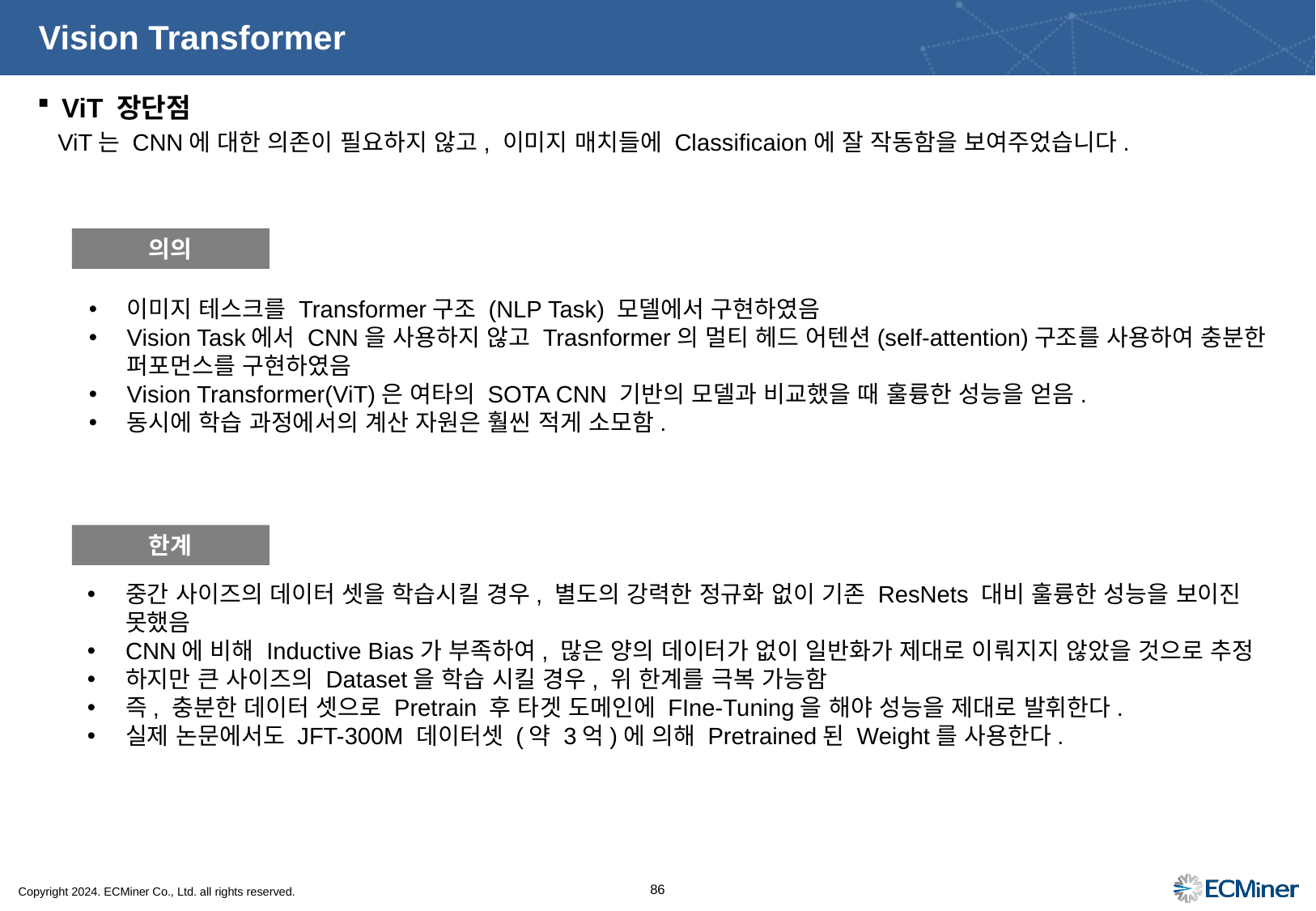

# Vision Transformer

ViT 장단점
ViT는 CNN에 대한 의존이 필요하지 않고, 이미지 매치들에 Classificaion에 잘 작동함을 보여주었습니다.
의의
이미지 테스크를 Transformer구조 (NLP Task) 모델에서 구현하였음
Vision Task에서 CNN을 사용하지 않고 Trasnformer의 멀티 헤드 어텐션(self-attention)구조를 사용하여 충분한 퍼포먼스를 구현하였음
Vision Transformer(ViT)은 여타의 SOTA CNN 기반의 모델과 비교했을 때 훌륭한 성능을 얻음.
동시에 학습 과정에서의 계산 자원은 훨씬 적게 소모함.
한계
중간 사이즈의 데이터 셋을 학습시킬 경우, 별도의 강력한 정규화 없이 기존 ResNets 대비 훌륭한 성능을 보이진 못했음
CNN에 비해 Inductive Bias가 부족하여, 많은 양의 데이터가 없이 일반화가 제대로 이뤄지지 않았을 것으로 추정
하지만 큰 사이즈의 Dataset을 학습 시킬 경우, 위 한계를 극복 가능함
즉, 충분한 데이터 셋으로 Pretrain 후 타겟 도메인에 FIne-Tuning을 해야 성능을 제대로 발휘한다.
실제 논문에서도 JFT-300M 데이터셋 (약 3억)에 의해 Pretrained된 Weight를 사용한다.